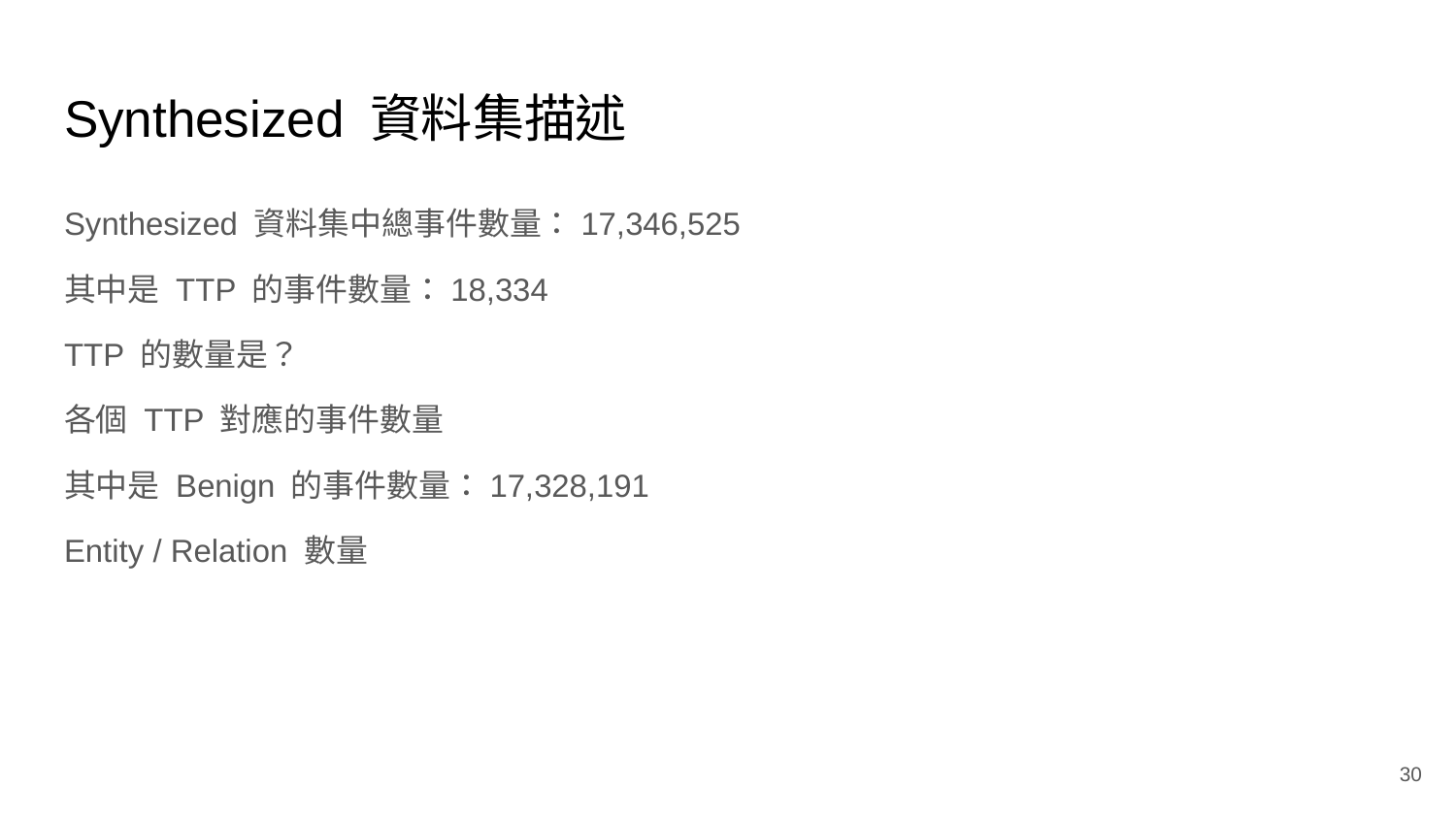

# Synthesized 資料集描述
Synthesized 資料集中總事件數量：17,346,525
其中是 TTP 的事件數量：18,334
TTP 的數量是？
各個 TTP 對應的事件數量
其中是 Benign 的事件數量：17,328,191
Entity / Relation 數量
30